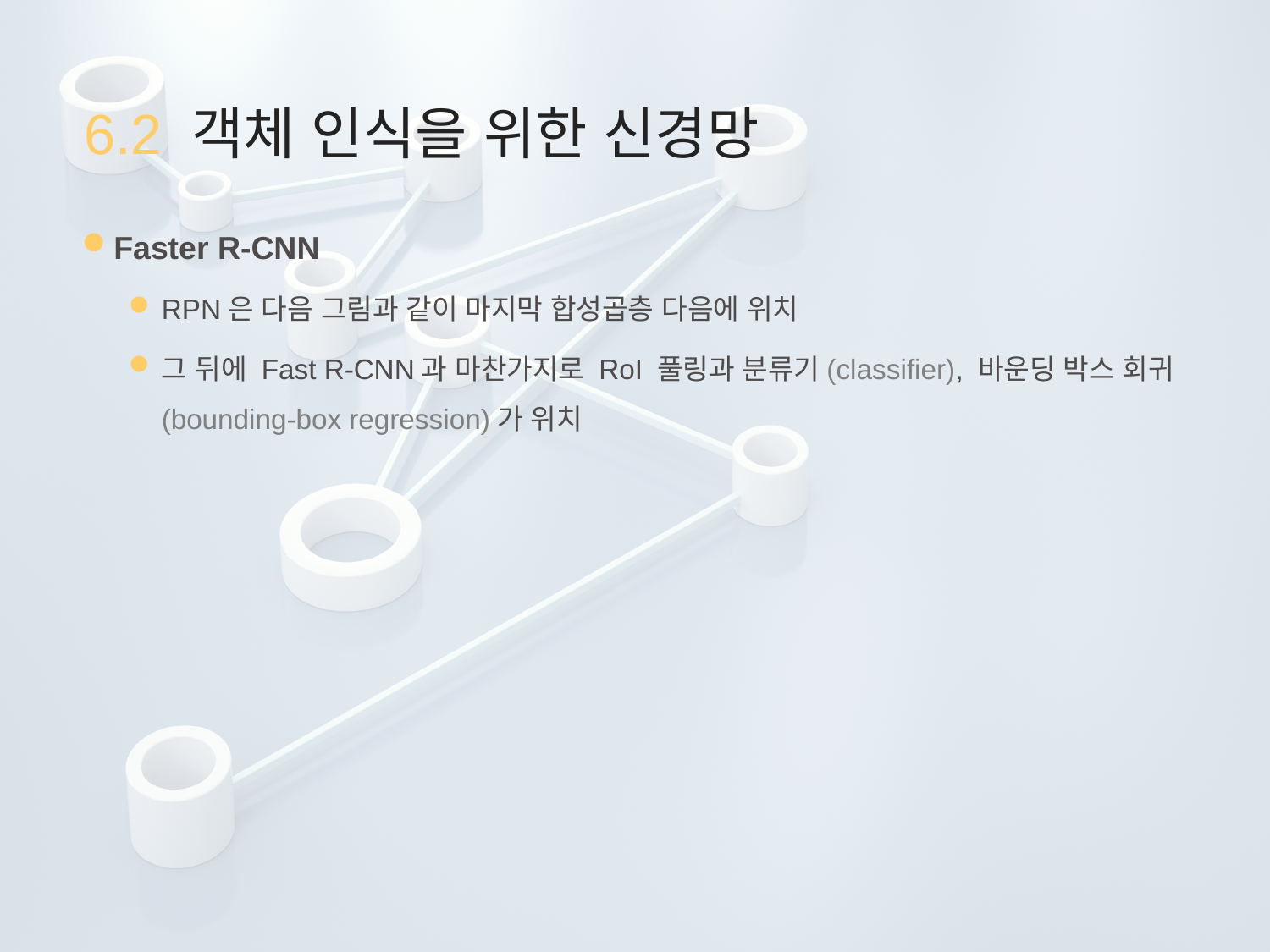

# 6.2 객체 인식을 위한 신경망
Faster R-CNN
RPN은 다음 그림과 같이 마지막 합성곱층 다음에 위치
그 뒤에 Fast R-CNN과 마찬가지로 RoI 풀링과 분류기(classifier), 바운딩 박스 회귀(bounding-box regression)가 위치